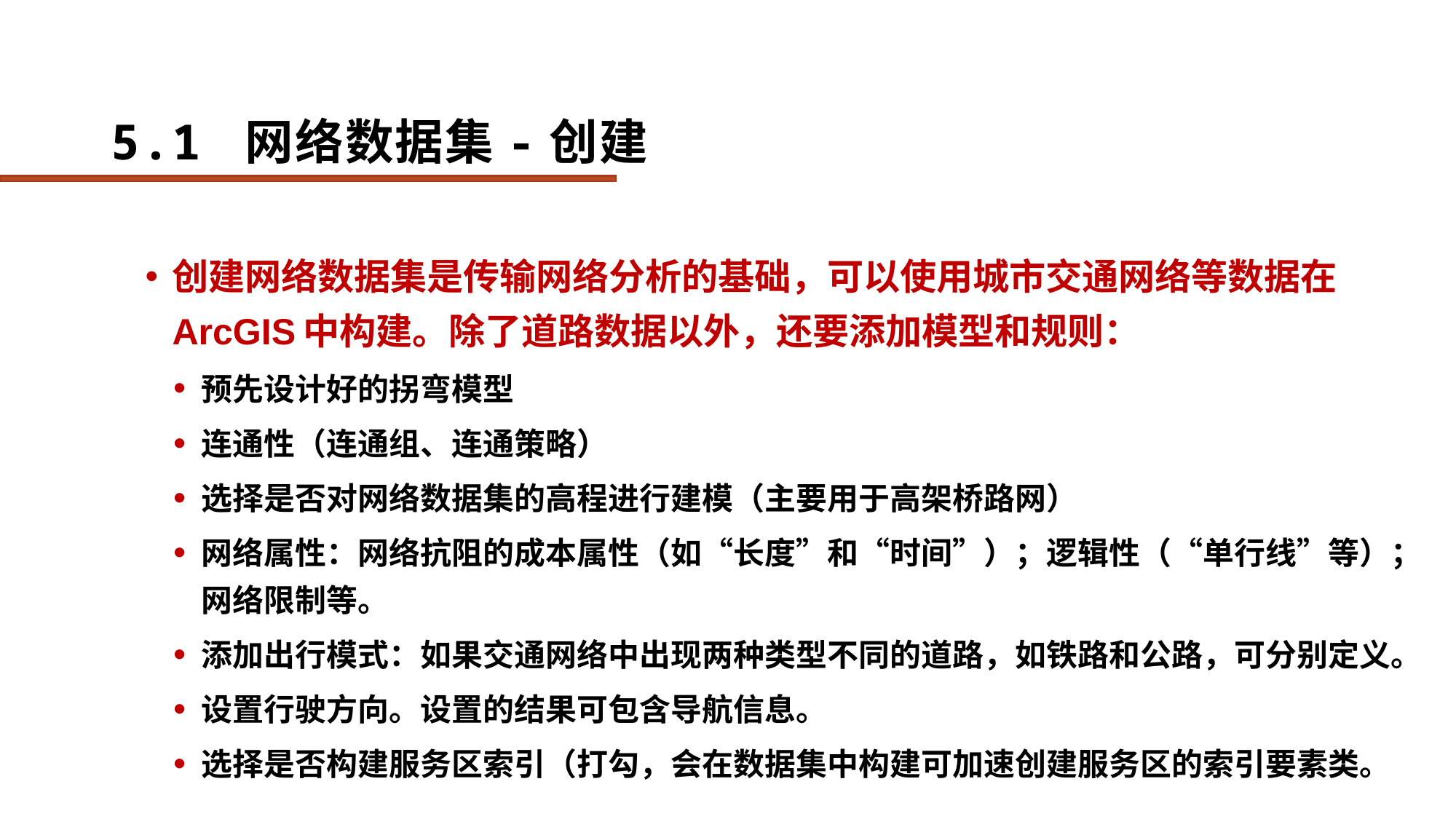

# 5.1 网络数据集-创建
创建网络数据集是传输网络分析的基础，可以使用城市交通网络等数据在ArcGIS中构建。除了道路数据以外，还要添加模型和规则：
预先设计好的拐弯模型
连通性（连通组、连通策略）
选择是否对网络数据集的高程进行建模（主要用于高架桥路网）
网络属性：网络抗阻的成本属性（如“长度”和“时间”）；逻辑性（“单行线”等）；网络限制等。
添加出行模式：如果交通网络中出现两种类型不同的道路，如铁路和公路，可分别定义。
设置行驶方向。设置的结果可包含导航信息。
选择是否构建服务区索引（打勾，会在数据集中构建可加速创建服务区的索引要素类。